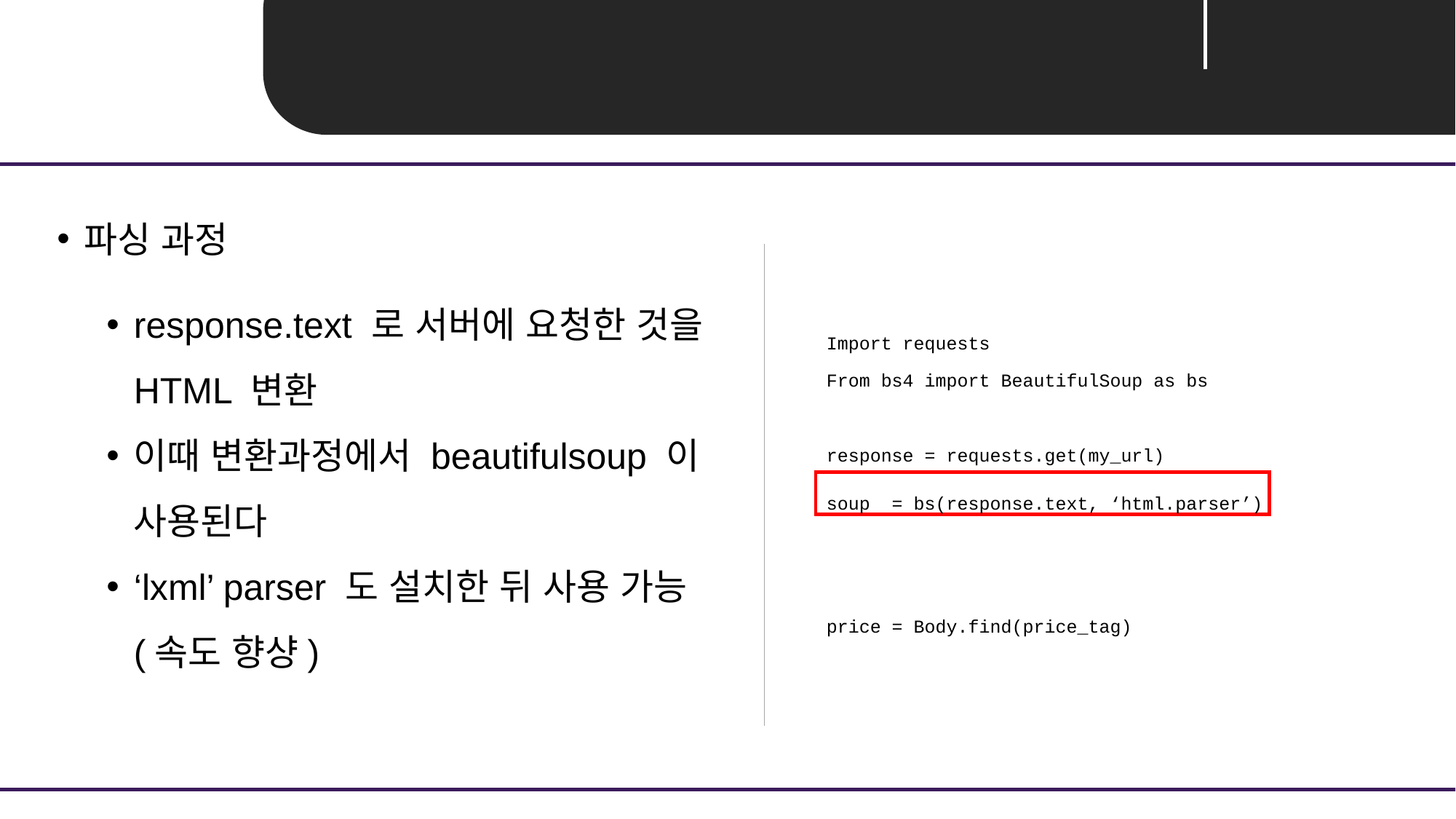

Unit  02 ㅣ BeautifulSoup
파싱 과정
response.text 로 서버에 요청한 것을 HTML 변환
이때 변환과정에서 beautifulsoup 이 사용된다
‘lxml’ parser 도 설치한 뒤 사용 가능 (속도 향샹)
Import requests
From bs4 import BeautifulSoup as bs
response = requests.get(my_url)
soup  = bs(response.text, ‘html.parser’)

price = Body.find(price_tag)